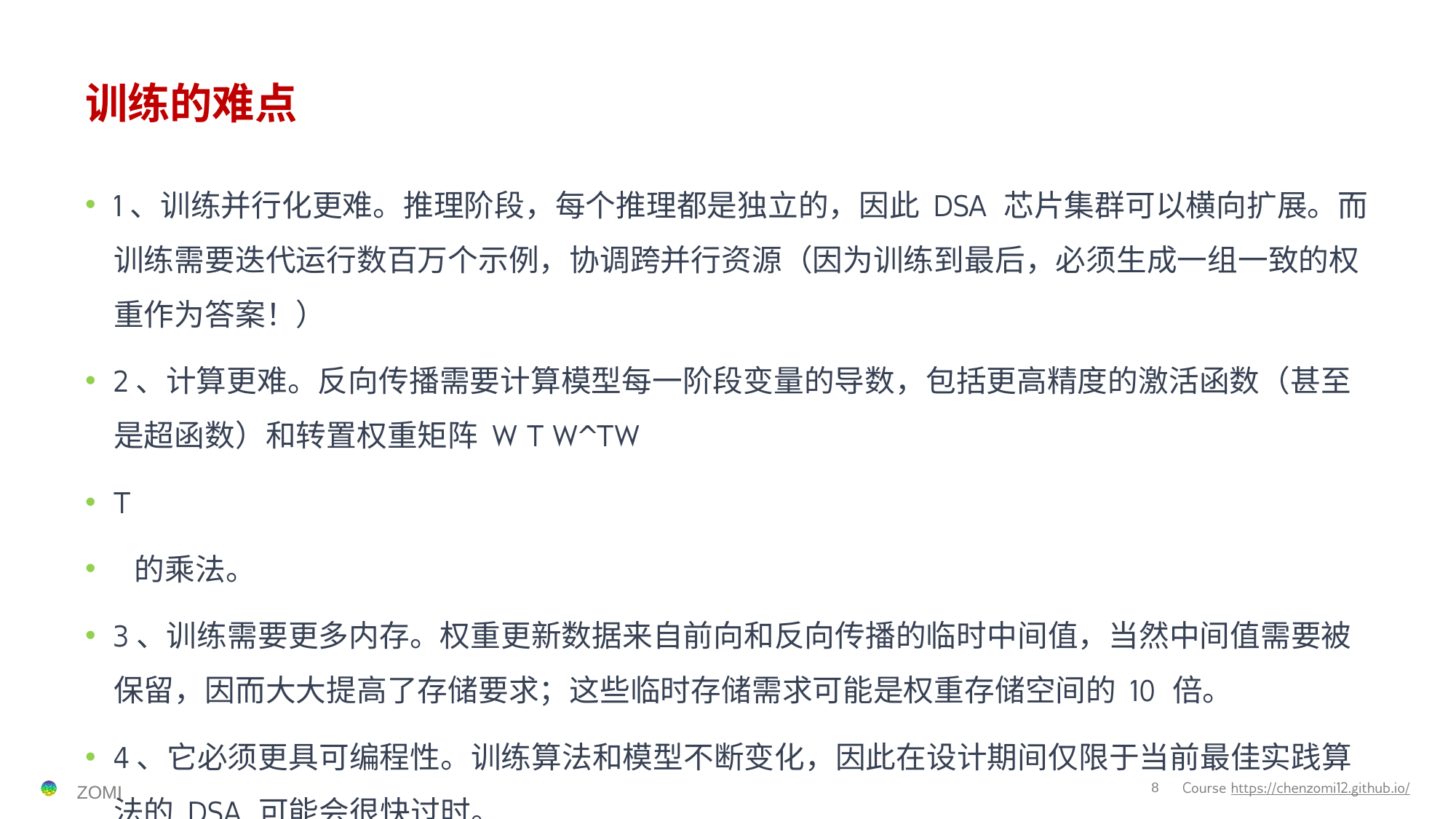

# 训练的难点
1、训练并行化更难。推理阶段，每个推理都是独立的，因此 DSA 芯片集群可以横向扩展。而训练需要迭代运行数百万个示例，协调跨并行资源（因为训练到最后，必须生成一组一致的权重作为答案！）
2、计算更难。反向传播需要计算模型每一阶段变量的导数，包括更高精度的激活函数（甚至是超函数）和转置权重矩阵 W T W^TW
T
  的乘法。
3、训练需要更多内存。权重更新数据来自前向和反向传播的临时中间值，当然中间值需要被保留，因而大大提高了存储要求；这些临时存储需求可能是权重存储空间的 10 倍。
4、它必须更具可编程性。训练算法和模型不断变化，因此在设计期间仅限于当前最佳实践算法的 DSA 可能会很快过时。
5、短整数可以用于推理，但要充分捕捉训练期间许多小权重更新的总和通常需要浮点运算。